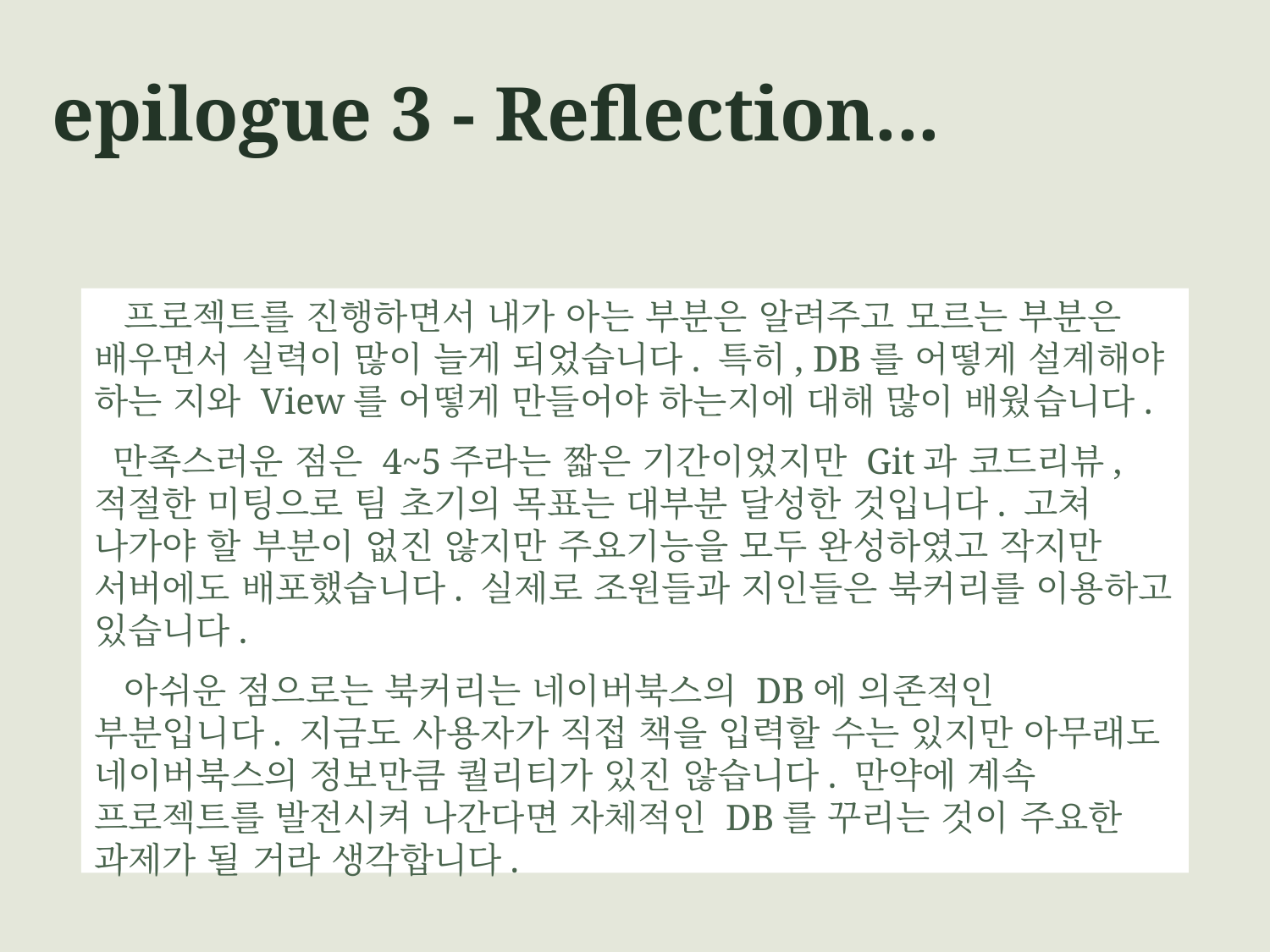

# epilogue 3 - Reflection...
  프로젝트를 진행하면서 내가 아는 부분은 알려주고 모르는 부분은 배우면서 실력이 많이 늘게 되었습니다. 특히, DB를 어떻게 설계해야 하는 지와 View를 어떻게 만들어야 하는지에 대해 많이 배웠습니다.
 만족스러운 점은 4~5주라는 짧은 기간이었지만 Git과 코드리뷰, 적절한 미팅으로 팀 초기의 목표는 대부분 달성한 것입니다. 고쳐 나가야 할 부분이 없진 않지만 주요기능을 모두 완성하였고 작지만 서버에도 배포했습니다. 실제로 조원들과 지인들은 북커리를 이용하고 있습니다.
  아쉬운 점으로는 북커리는 네이버북스의 DB에 의존적인 부분입니다. 지금도 사용자가 직접 책을 입력할 수는 있지만 아무래도 네이버북스의 정보만큼 퀄리티가 있진 않습니다. 만약에 계속 프로젝트를 발전시켜 나간다면 자체적인 DB를 꾸리는 것이 주요한 과제가 될 거라 생각합니다.